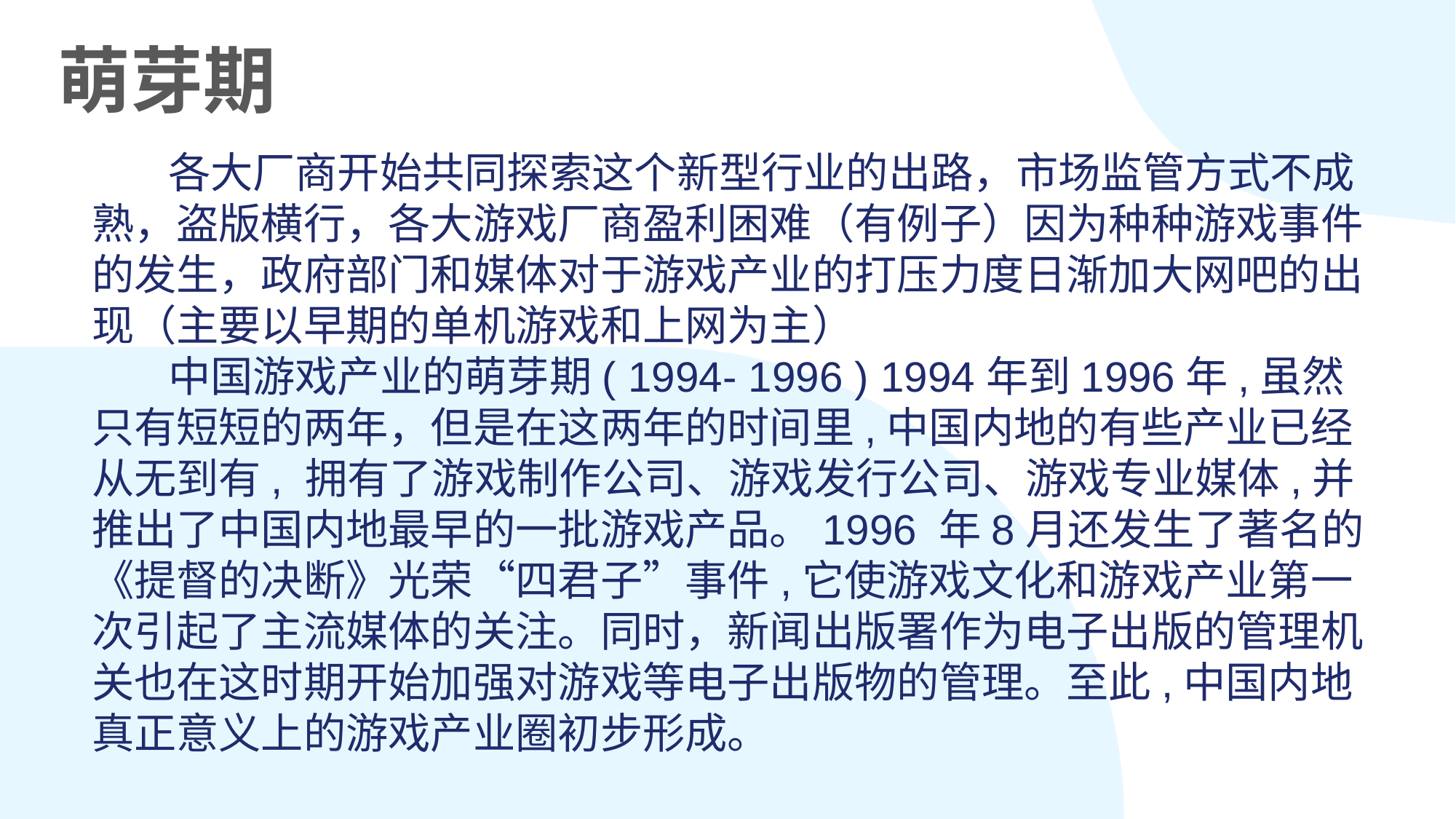

萌芽期
       各大厂商开始共同探索这个新型行业的出路，市场监管方式不成熟，盗版横行，各大游戏厂商盈利困难（有例子）因为种种游戏事件的发生，政府部门和媒体对于游戏产业的打压力度日渐加大网吧的出现（主要以早期的单机游戏和上网为主）
       中国游戏产业的萌芽期( 1994- 1996 ) 1994年到1996年,虽然只有短短的两年，但是在这两年的时间里,中国内地的有些产业已经从无到有, 拥有了游戏制作公司、游戏发行公司、游戏专业媒体,并推出了中国内地最早的一批游戏产品。1996 年8月还发生了著名的《提督的决断》光荣“四君子”事件,它使游戏文化和游戏产业第一次引起了主流媒体的关注。同时，新闻出版署作为电子出版的管理机关也在这时期开始加强对游戏等电子出版物的管理。至此,中国内地真正意义上的游戏产业圈初步形成。